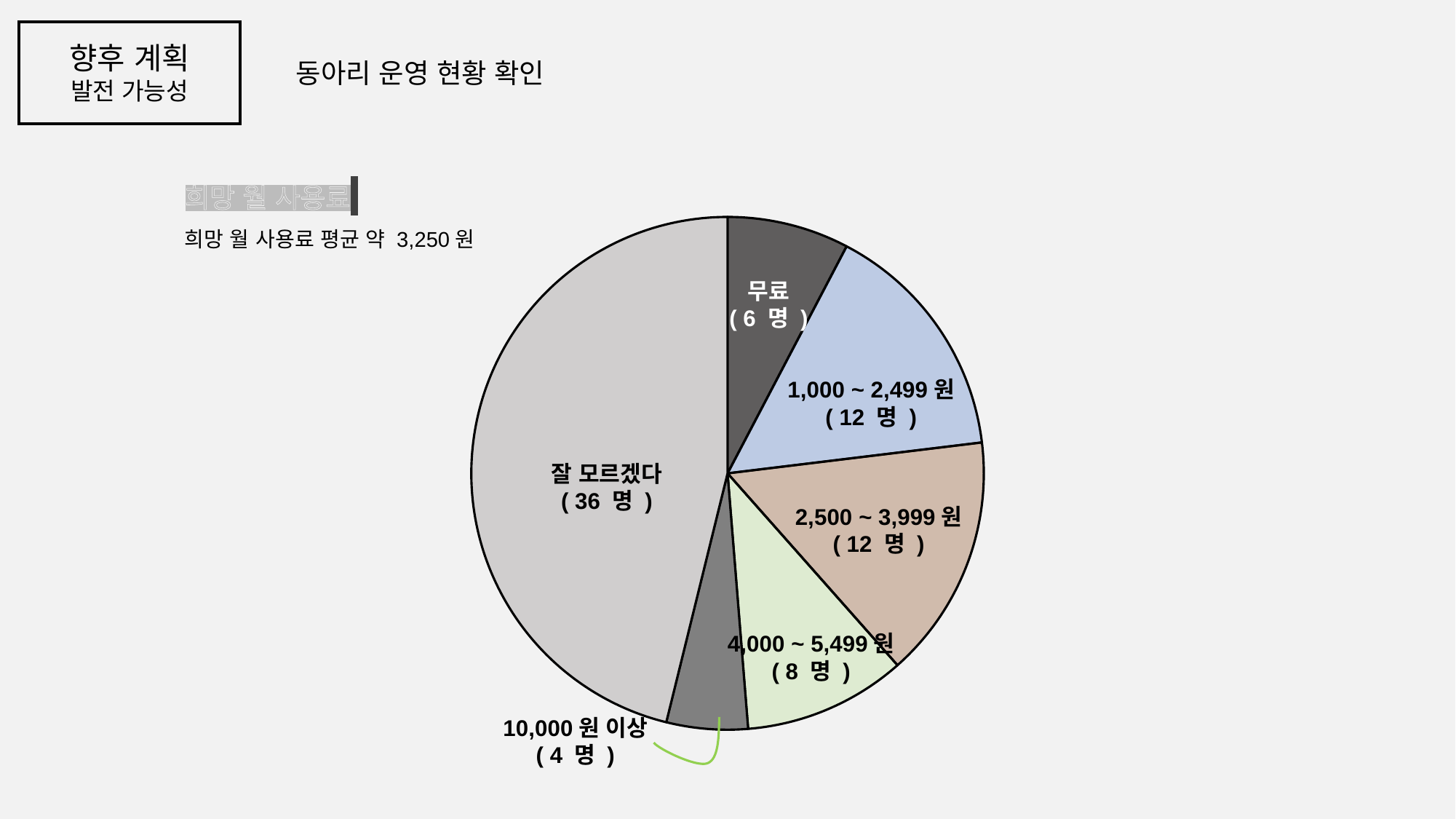

향후 계획
발전 가능성
동아리 운영 현황 확인
희망 월 사용료
희망 월 사용료 평균 약 3,250원

### Chart

| Category | 기존에 사용하는 애플리케이션 |
|---|---|
| 무료 | 6.0 |
| 1,000~ 2,500원 | 12.0 |
| 2,500 ~ 4,000 | 12.0 |
| 4,000 ~ 5,500 | 8.0 |
| 10,000원 이상 | 4.0 |
| 잘 모르겠다 | 36.0 |
무료
( 6 명 )
1,000 ~ 2,499원
( 12 명 )
잘 모르겠다
( 36 명 )
2,500 ~ 3,999원
( 12 명 )
4,000 ~ 5,499원
( 8 명 )
10,000원 이상
( 4 명 )